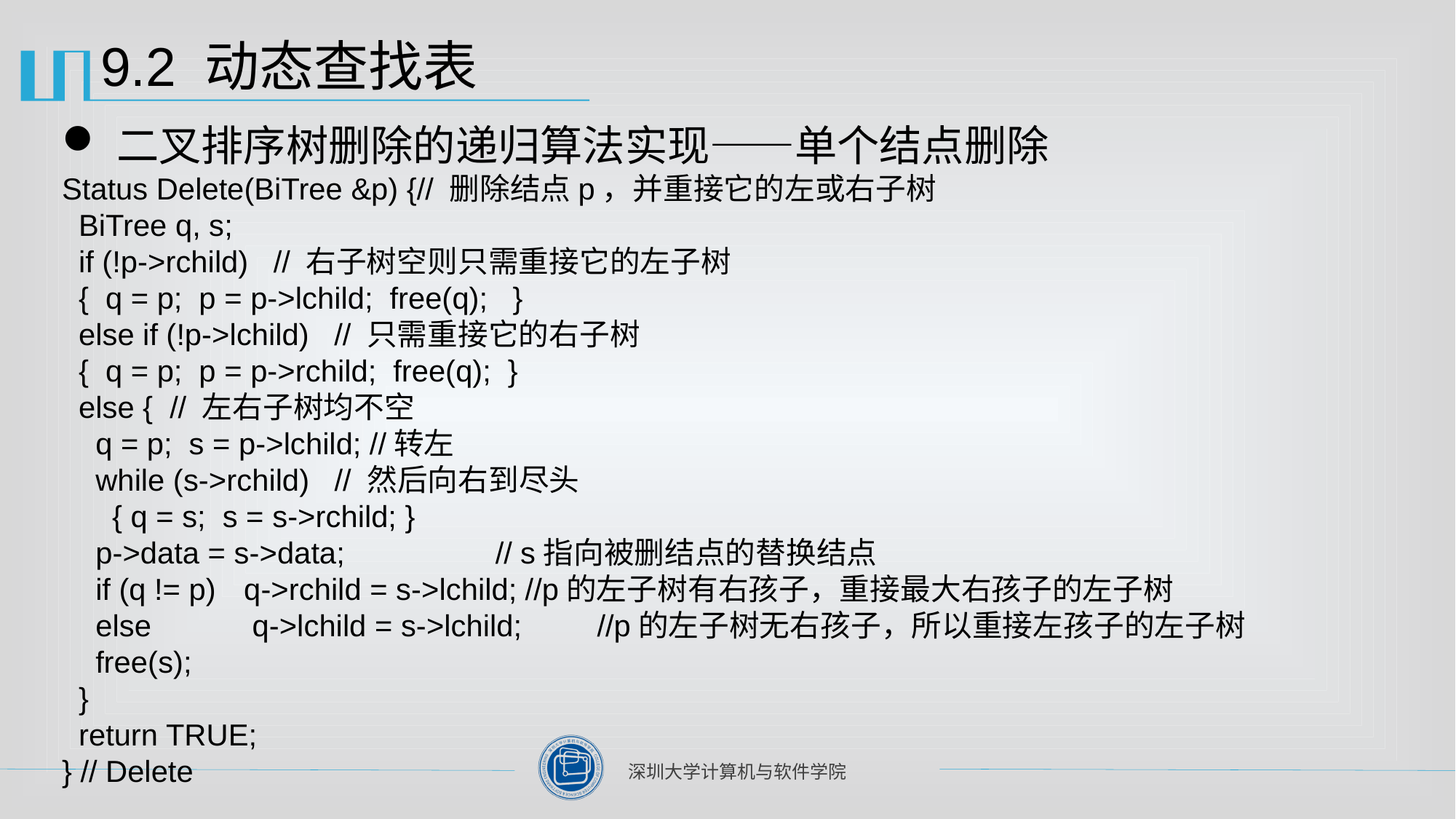

# 9.2 动态查找表
二叉排序树删除的递归算法实现——单个结点删除
Status Delete(BiTree &p) {// 删除结点p，并重接它的左或右子树
  BiTree q, s;
  if (!p->rchild)   // 右子树空则只需重接它的左子树
  {  q = p;  p = p->lchild;  free(q);   }
  else if (!p->lchild)   // 只需重接它的右子树
  {  q = p;  p = p->rchild;  free(q);  }
  else {  // 左右子树均不空
    q = p;  s = p->lchild; //转左
    while (s->rchild)   // 然后向右到尽头
      { q = s;  s = s->rchild; }
    p->data = s->data;                  // s指向被删结点的替换结点
    if (q != p)	q->rchild = s->lchild; //p的左子树有右孩子，重接最大右孩子的左子树
    else 	 q->lchild = s->lchild;         //p的左子树无右孩子，所以重接左孩子的左子树
    free(s);
  }
  return TRUE;
} // Delete

55